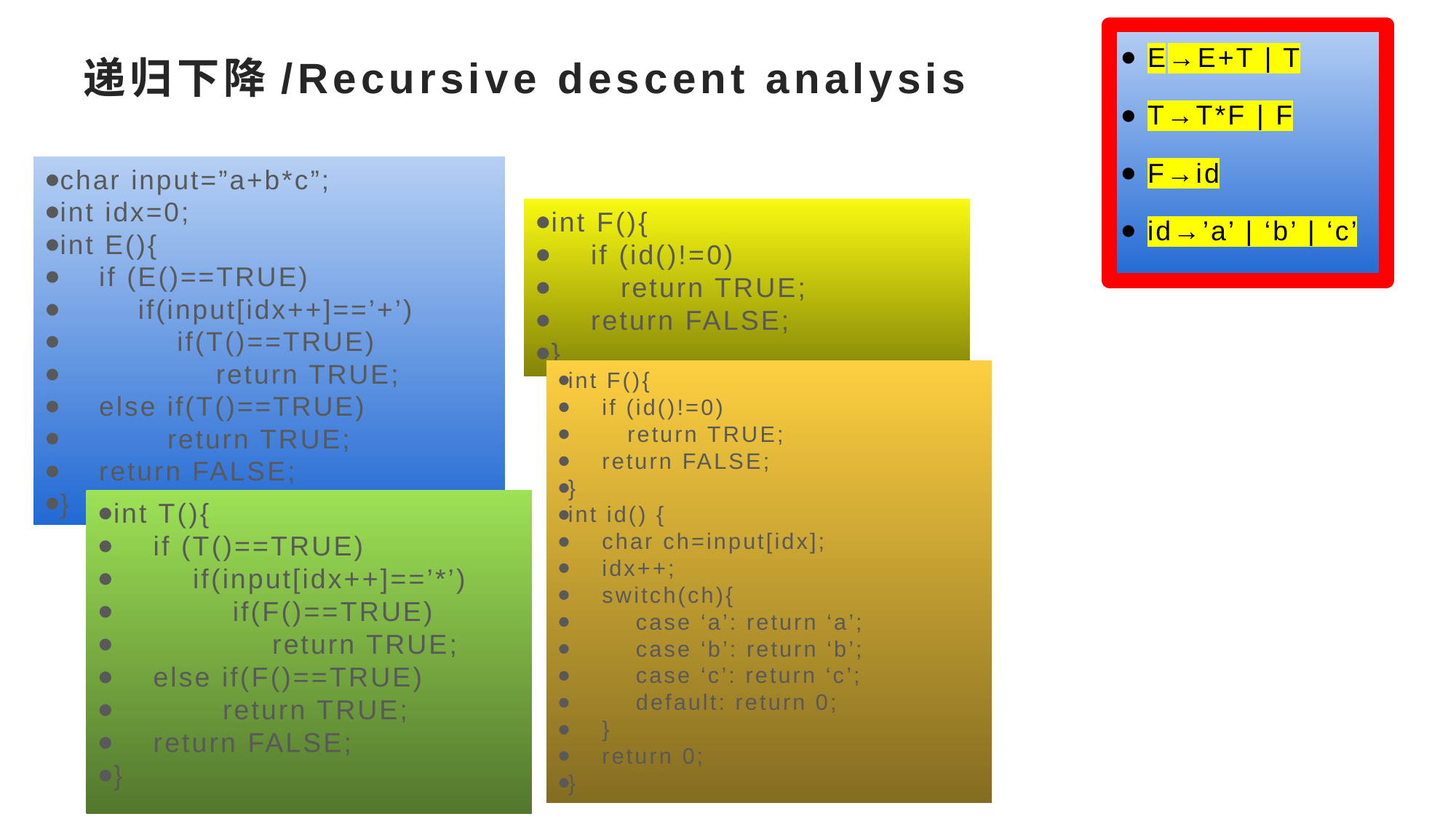

E→E+T | T
T→T*F | F
F→id
id→’a’ | ‘b’ | ‘c’
# 递归下降/Recursive descent analysis
char input=”a+b*c”;
int E(){
    if (E()==TRUE)
        if(match(‘+’)
            if(T()==TRUE)
                return TRUE;
    else if(T()==TRUE)
           return TRUE;
    return FALSE;
}

char input=”a+b*c”;
int idx=0;
int E(){
    if (E()==TRUE)
        if(match(‘+’)
            if(T()==TRUE)
                return TRUE;
    else if(T()==TRUE)
           return TRUE;
    return FALSE;
}

char input=”a+b*c”;
int idx=0;
int E(){
    if (E()==TRUE)
        if(input[idx++]==’+’)
            if(T()==TRUE)
                return TRUE;
    else if(T()==TRUE)
           return TRUE;
    return FALSE;
}

int F(){
    if (id()!=0)
       return TRUE;
    return FALSE;
}

int F(){
    if (id()!=0)
       return TRUE;
    return FALSE;
}
int id() {
    char ch=input[idx];
    idx++;
    switch(ch){
        case ‘a’: return ‘a’;
        case ‘b’: return ‘b’;
        case ‘c’: return ‘c’;
        default: return 0;
    }
    return 0;
}
int T(){
    if (T()==TRUE)
        if(input[idx++]==’*’)
            if(F()==TRUE)
                return TRUE;
    else if(F()==TRUE)
           return TRUE;
    return FALSE;
}

107